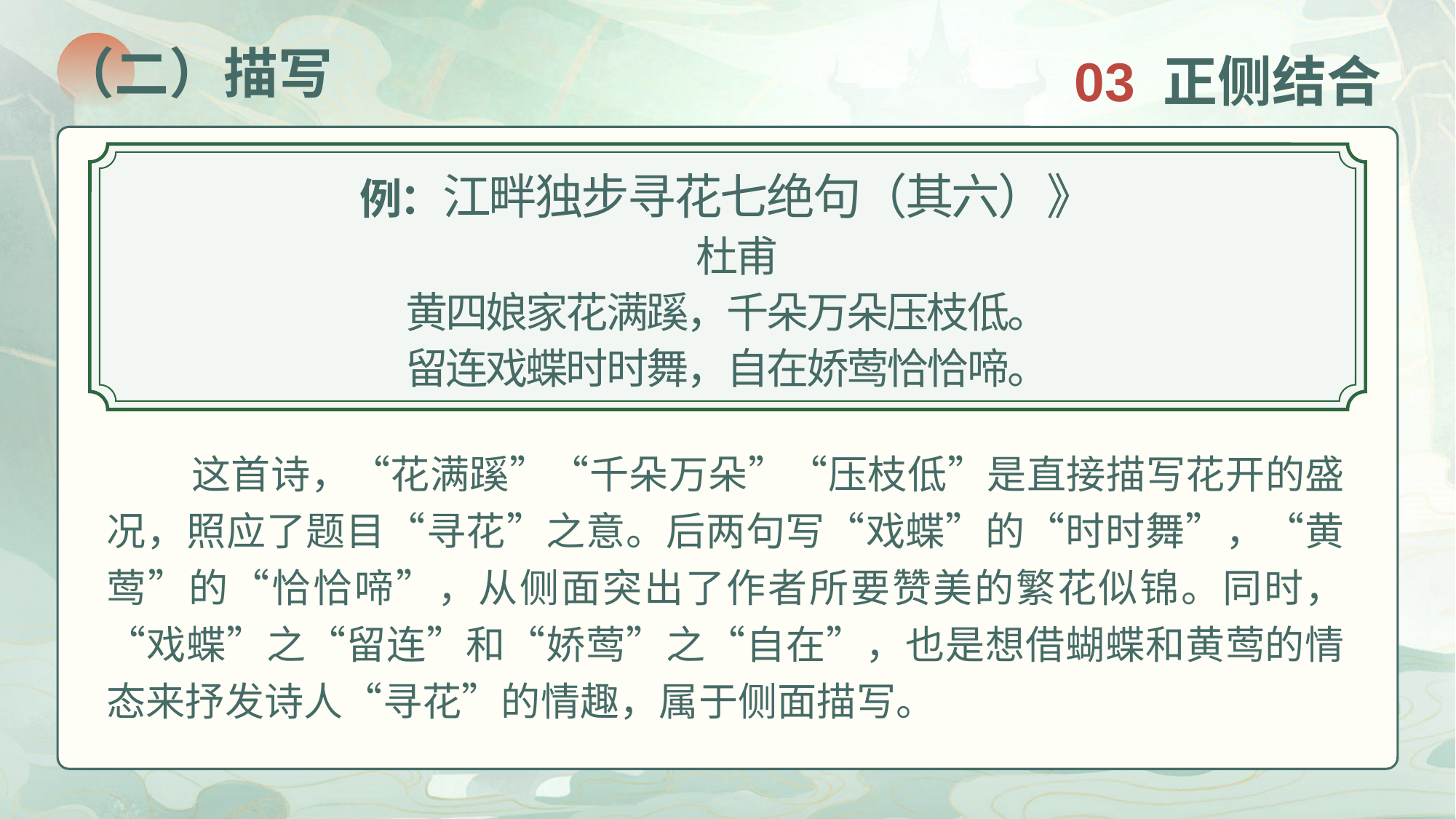

03 正侧结合

（二）描写

例：江畔独步寻花七绝句（其六）》
 杜甫
黄四娘家花满蹊，千朵万朵压枝低。
留连戏蝶时时舞，自在娇莺恰恰啼。
这首诗，“花满蹊”“千朵万朵”“压枝低”是直接描写花开的盛况，照应了题目“寻花”之意。后两句写“戏蝶”的“时时舞”，“黄莺”的“恰恰啼”，从侧面突出了作者所要赞美的繁花似锦。同时，“戏蝶”之“留连”和“娇莺”之“自在”，也是想借蝴蝶和黄莺的情态来抒发诗人“寻花”的情趣，属于侧面描写。